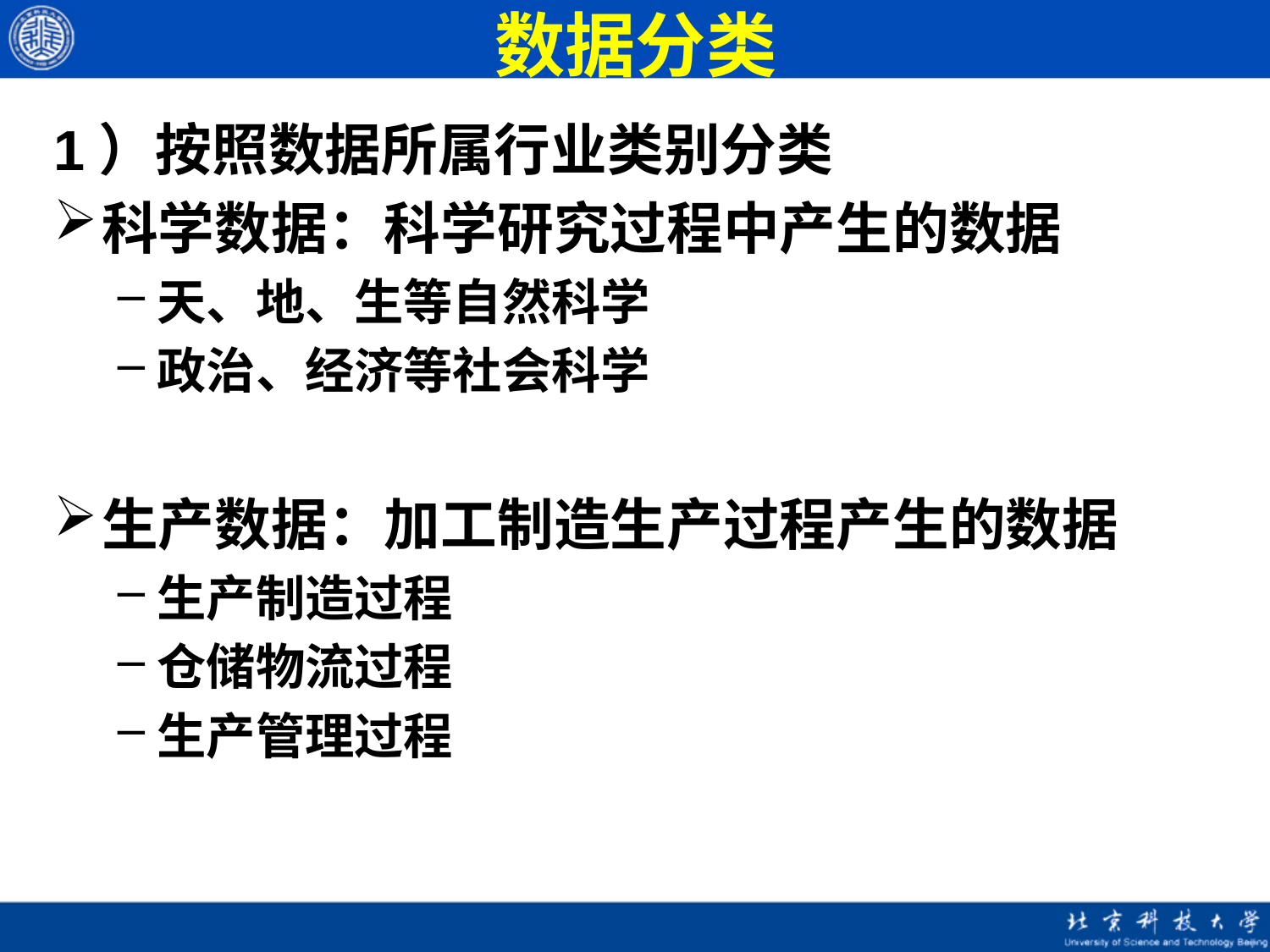

# 数据分类
1）按照数据所属行业类别分类
科学数据：科学研究过程中产生的数据
天、地、生等自然科学
政治、经济等社会科学

生产数据：加工制造生产过程产生的数据
生产制造过程
仓储物流过程
生产管理过程